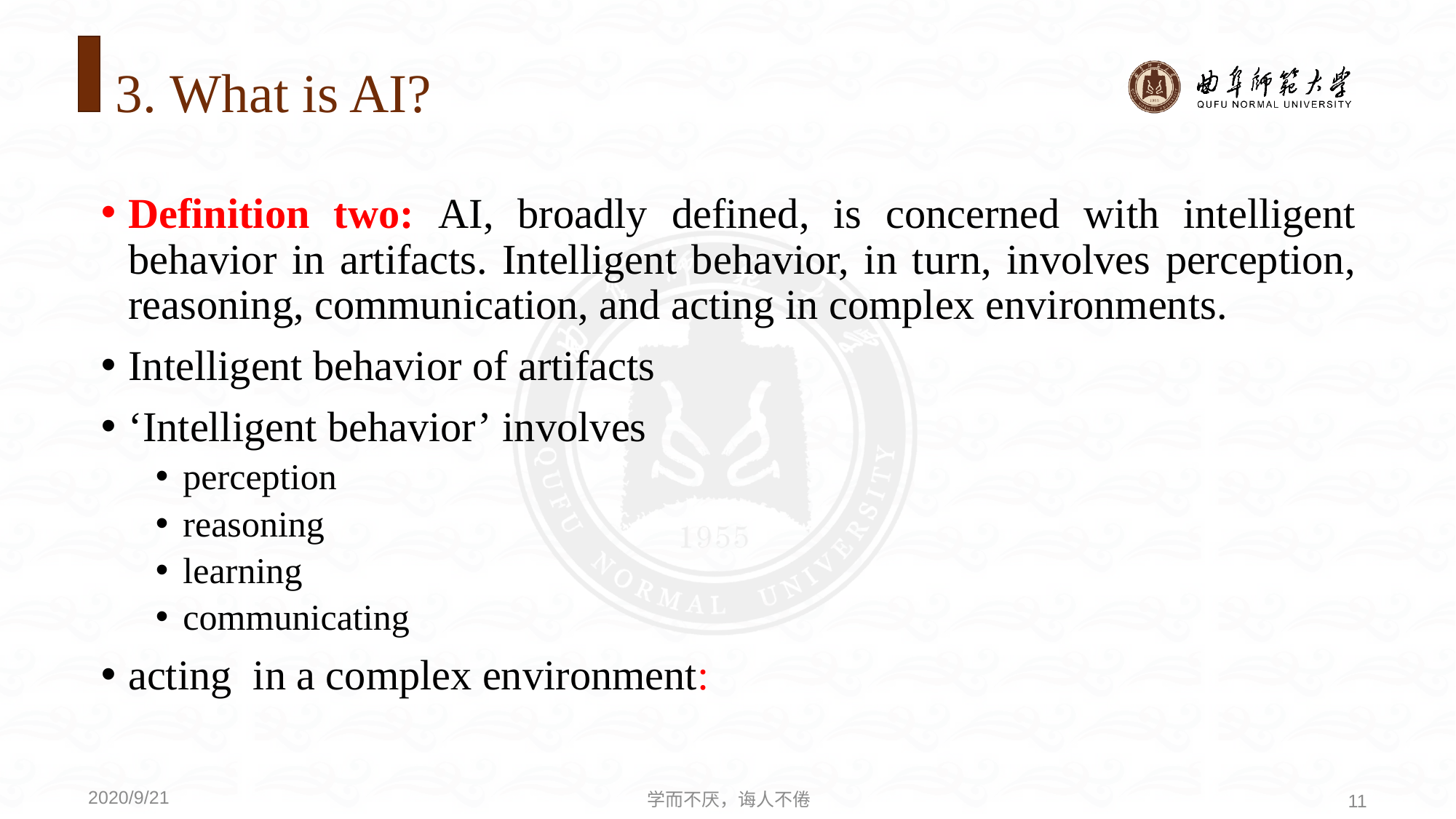

# 3. What is AI?
Definition two: AI, broadly defined, is concerned with intelligent behavior in artifacts. Intelligent behavior, in turn, involves perception, reasoning, communication, and acting in complex environments.
Intelligent behavior of artifacts
‘Intelligent behavior’ involves
perception
reasoning
learning
communicating
acting  in a complex environment:
学而不厌，诲人不倦
11
2020/9/21